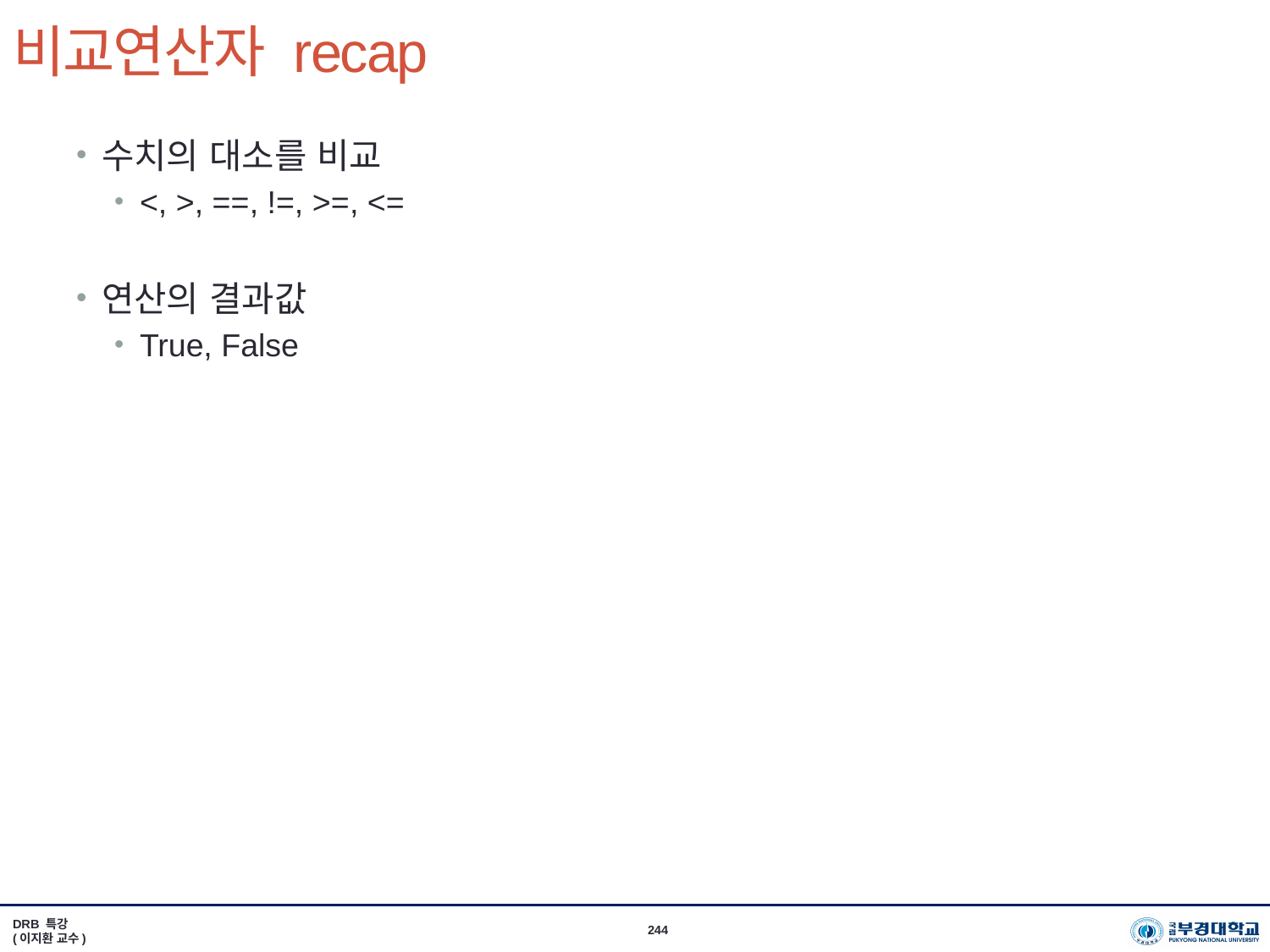

# 비교연산자 recap
수치의 대소를 비교
<, >, ==, !=, >=, <=

연산의 결과값
True, False

DRB 특강
(이지환 교수)